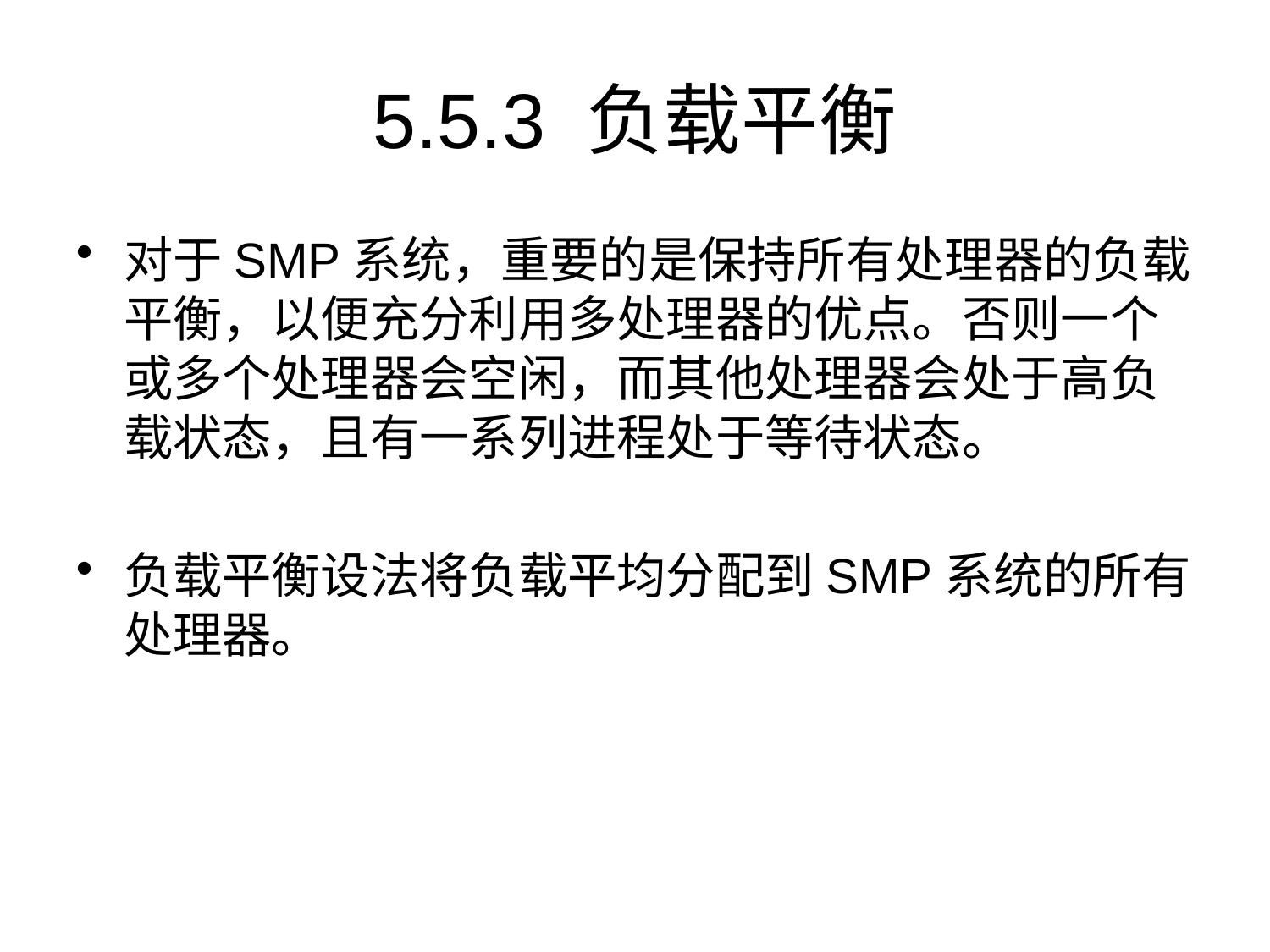

# 5.5.3 负载平衡
对于SMP系统，重要的是保持所有处理器的负载平衡，以便充分利用多处理器的优点。否则一个或多个处理器会空闲，而其他处理器会处于高负载状态，且有一系列进程处于等待状态。

负载平衡设法将负载平均分配到SMP系统的所有处理器。